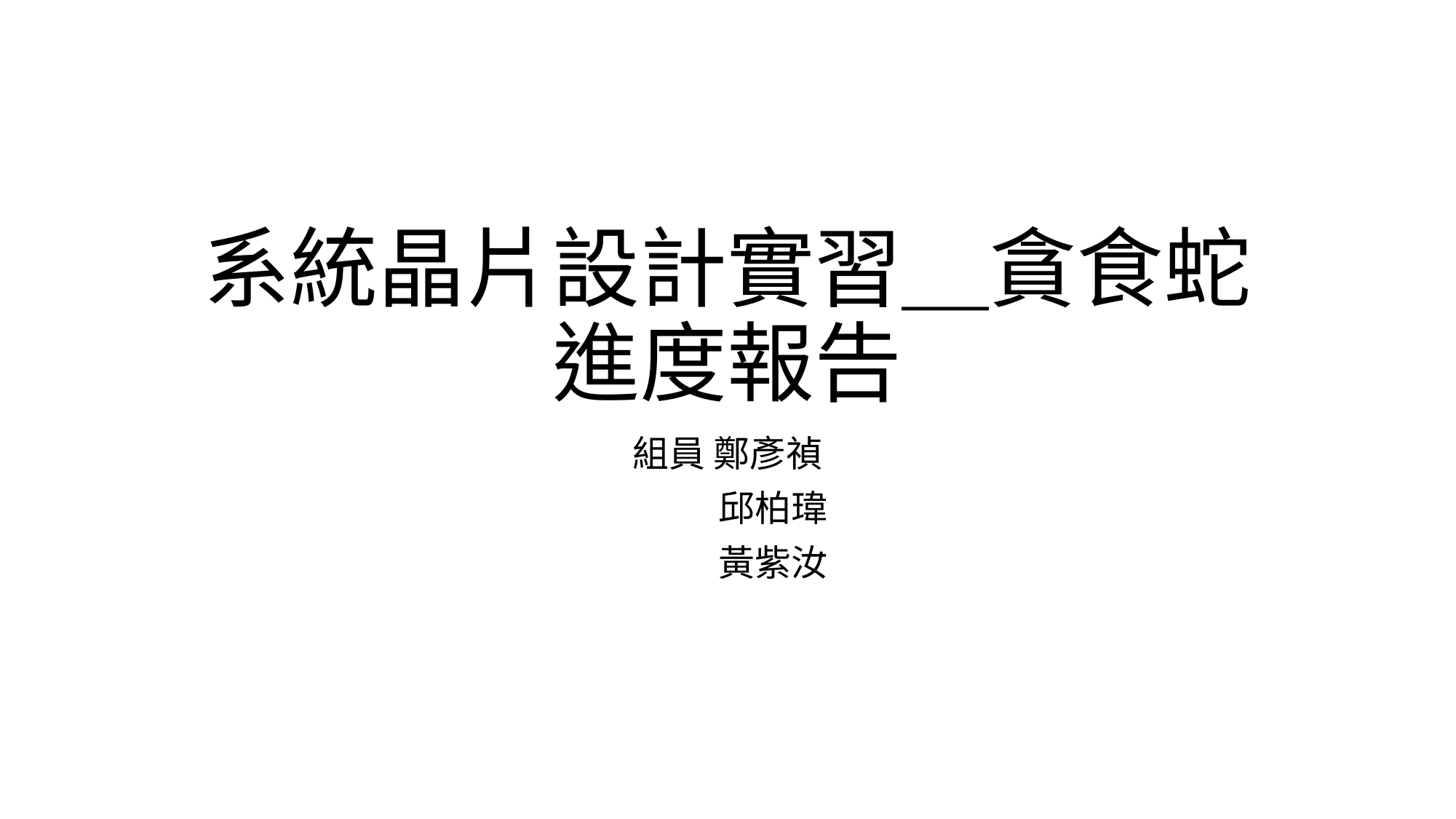

# 系統晶片設計實習＿貪食蛇 進度報告
組員 鄭彥禎
          邱柏瑋
          黃紫汝